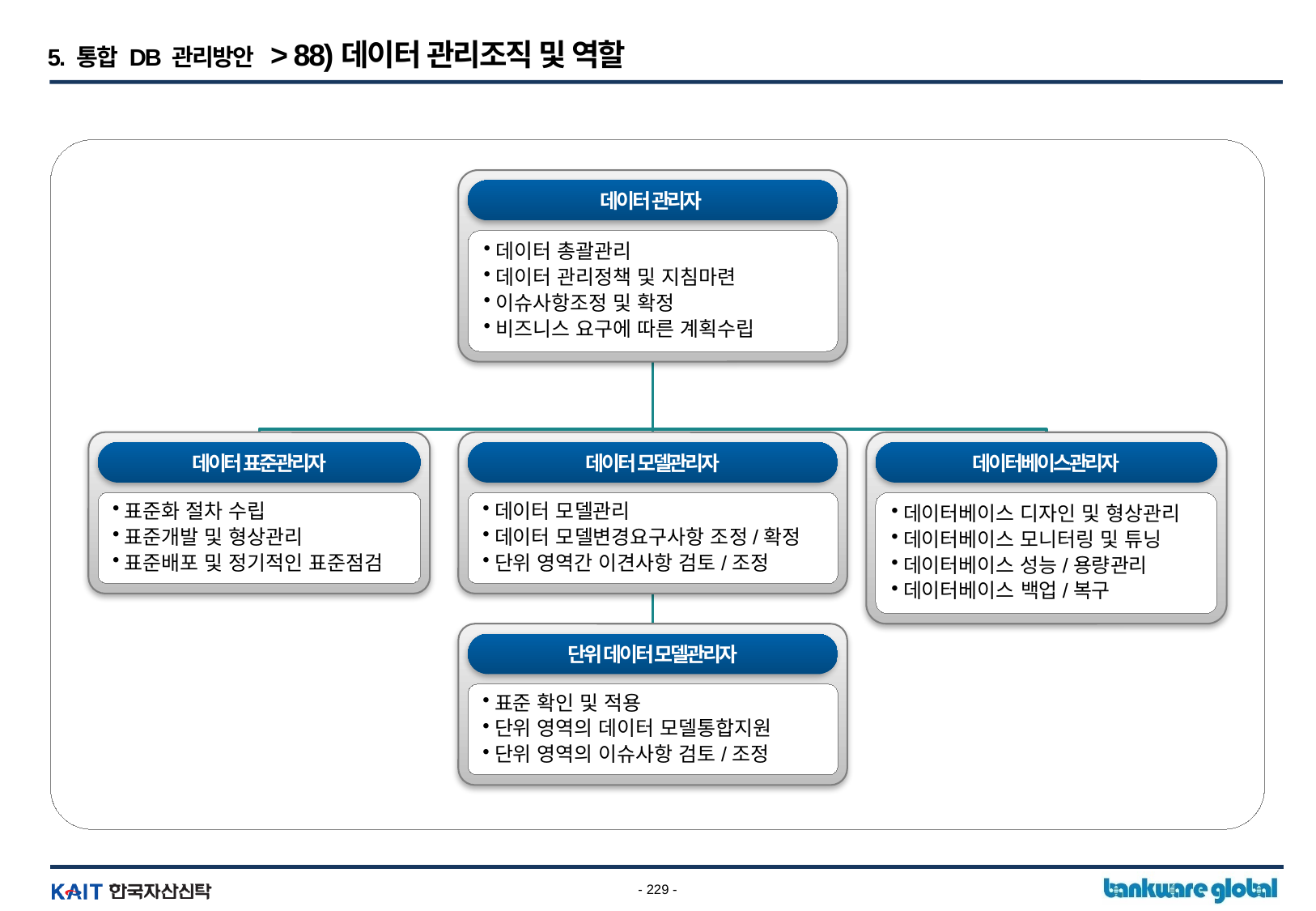

5. 통합 DB 관리방안 > 88)데이터 관리조직 및 역할

데이터 관리자
데이터 총괄관리
데이터 관리정책 및 지침마련
이슈사항조정 및 확정
비즈니스 요구에 따른 계획수립

데이터 표준관리자
데이터 모델관리자
데이터베이스관리자
표준화 절차 수립
표준개발 및 형상관리
표준배포 및 정기적인 표준점검
데이터 모델관리
데이터 모델변경요구사항 조정/확정
단위 영역간 이견사항 검토/조정
데이터베이스 디자인 및 형상관리
데이터베이스 모니터링 및 튜닝
데이터베이스 성능/용량관리
데이터베이스 백업/복구

단위 데이터 모델관리자
표준 확인 및 적용
단위 영역의 데이터 모델통합지원
단위 영역의 이슈사항 검토/조정